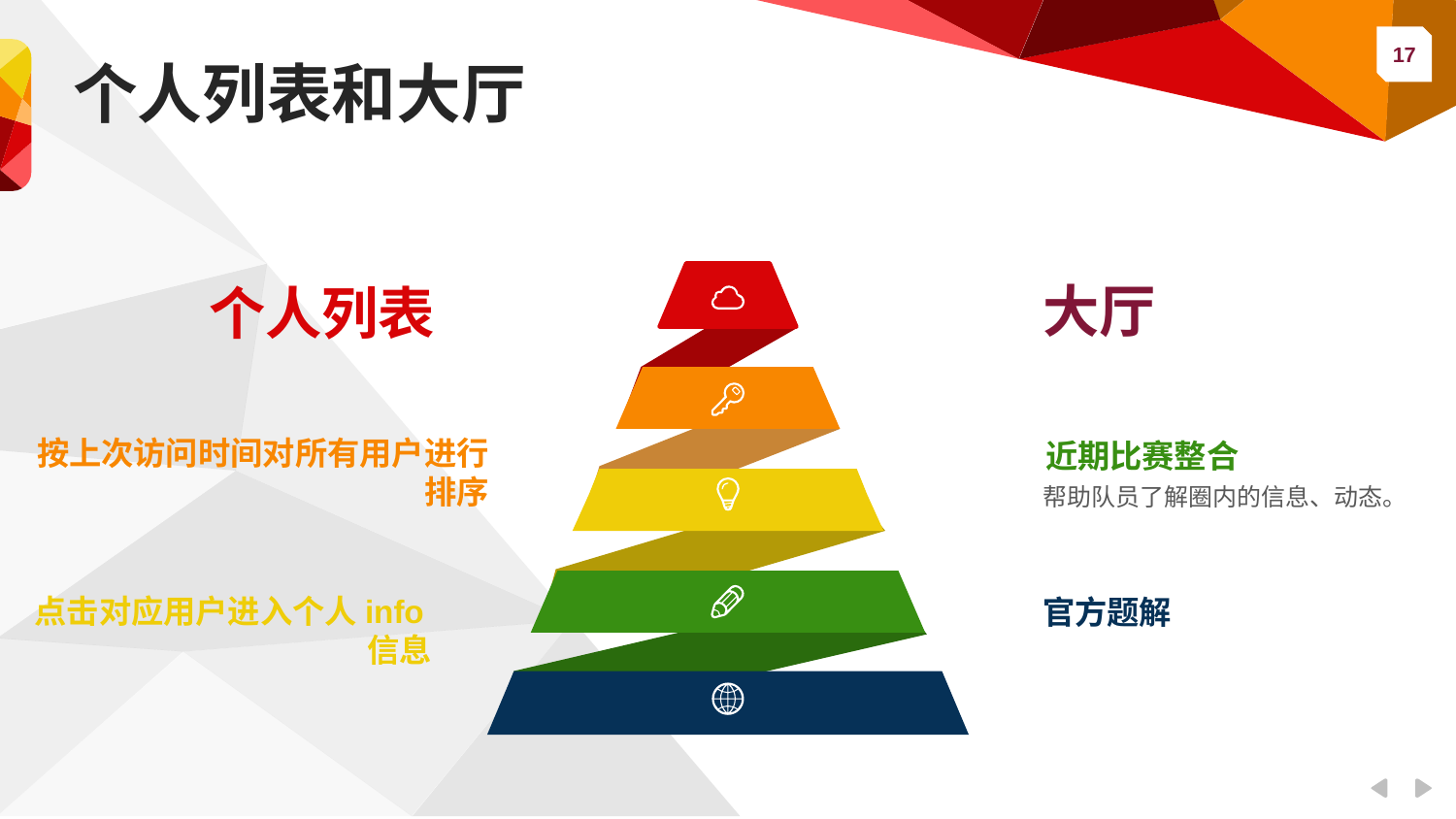

个人列表和大厅

大厅
个人列表

按上次访问时间对所有用户进行排序

 近期比赛整合

帮助队员了解圈内的信息、动态。

点击对应用户进入个人info信息

官方题解